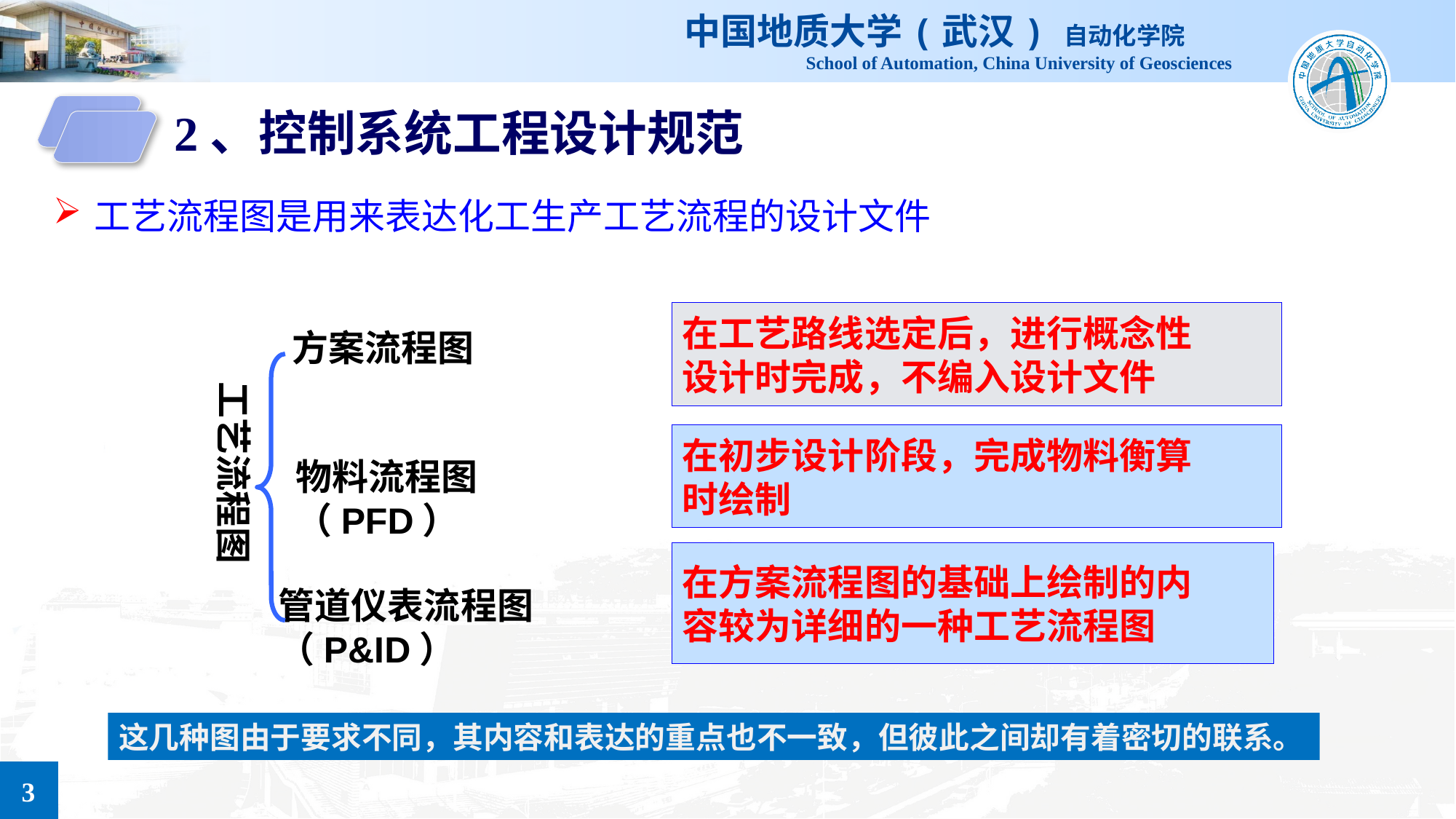

2、控制系统工程设计规范
工艺流程图是用来表达化工生产工艺流程的设计文件
在工艺路线选定后，进行概念性
设计时完成，不编入设计文件
方案流程图

工艺流程图
在初步设计阶段，完成物料衡算
时绘制
物料流程图（PFD）
在方案流程图的基础上绘制的内
容较为详细的一种工艺流程图
管道仪表流程图（P&ID）
这几种图由于要求不同，其内容和表达的重点也不一致，但彼此之间却有着密切的联系。
3